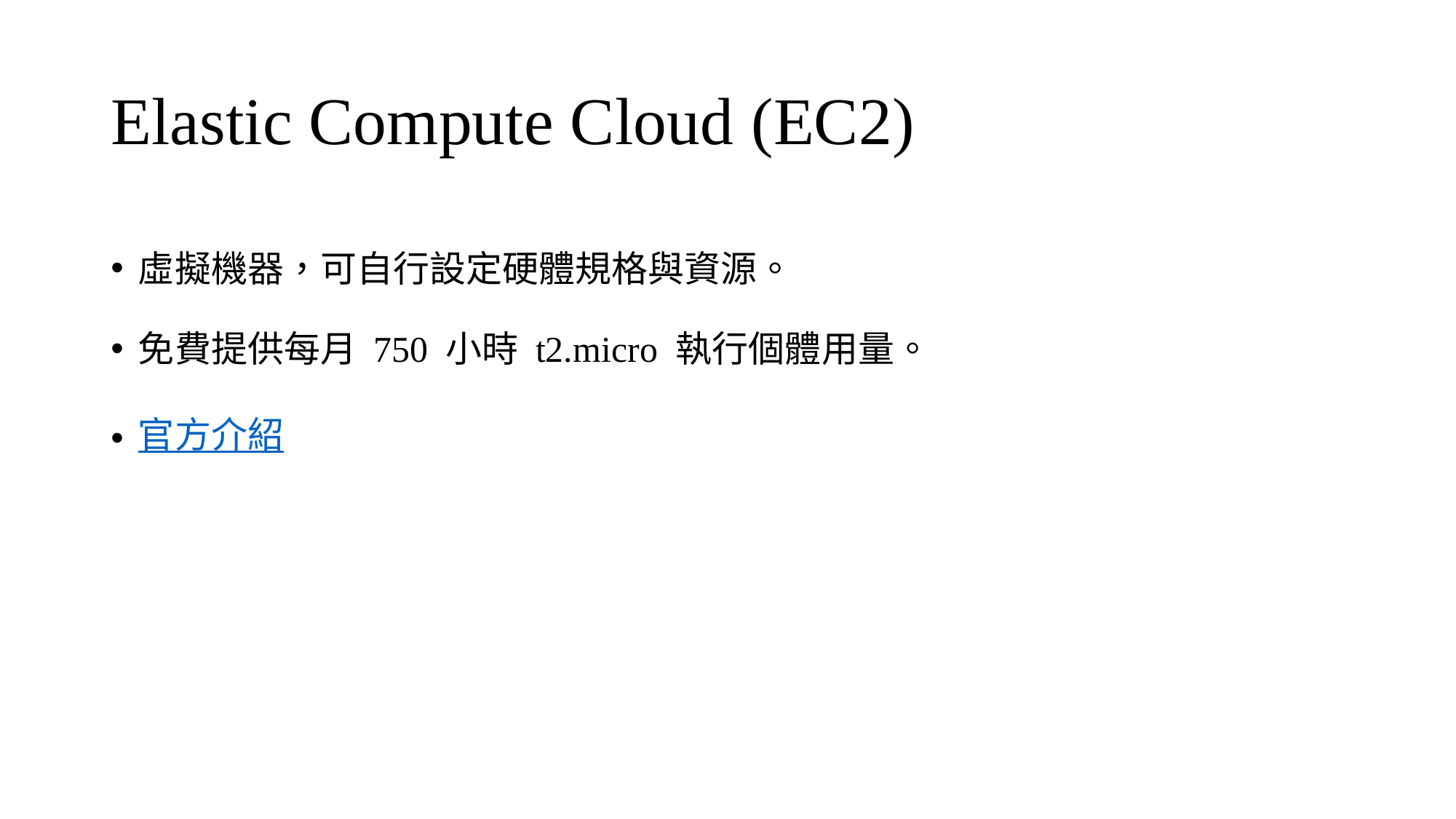

# Elastic Compute Cloud (EC2)
虛擬機器，可自行設定硬體規格與資源。
免費提供每月 750 小時 t2.micro 執行個體用量。
官方介紹